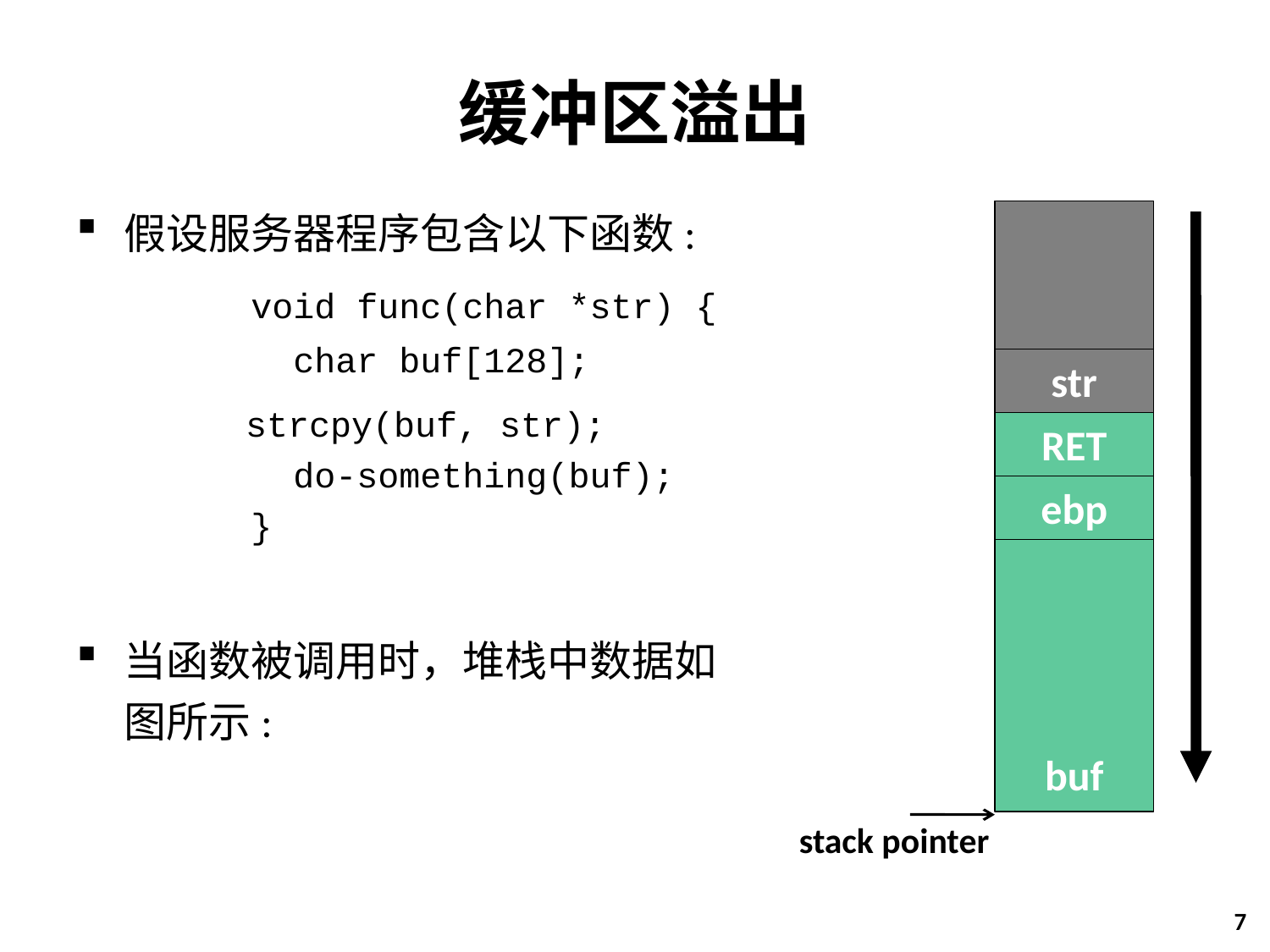

# 缓冲区溢出
假设服务器程序包含以下函数:
	void func(char *str) {
   	  char buf[128];
        strcpy(buf, str);
	  do-something(buf);
 	}

当函数被调用时，堆栈中数据如图所示:

str
RET
ebp

buf
stack pointer
7